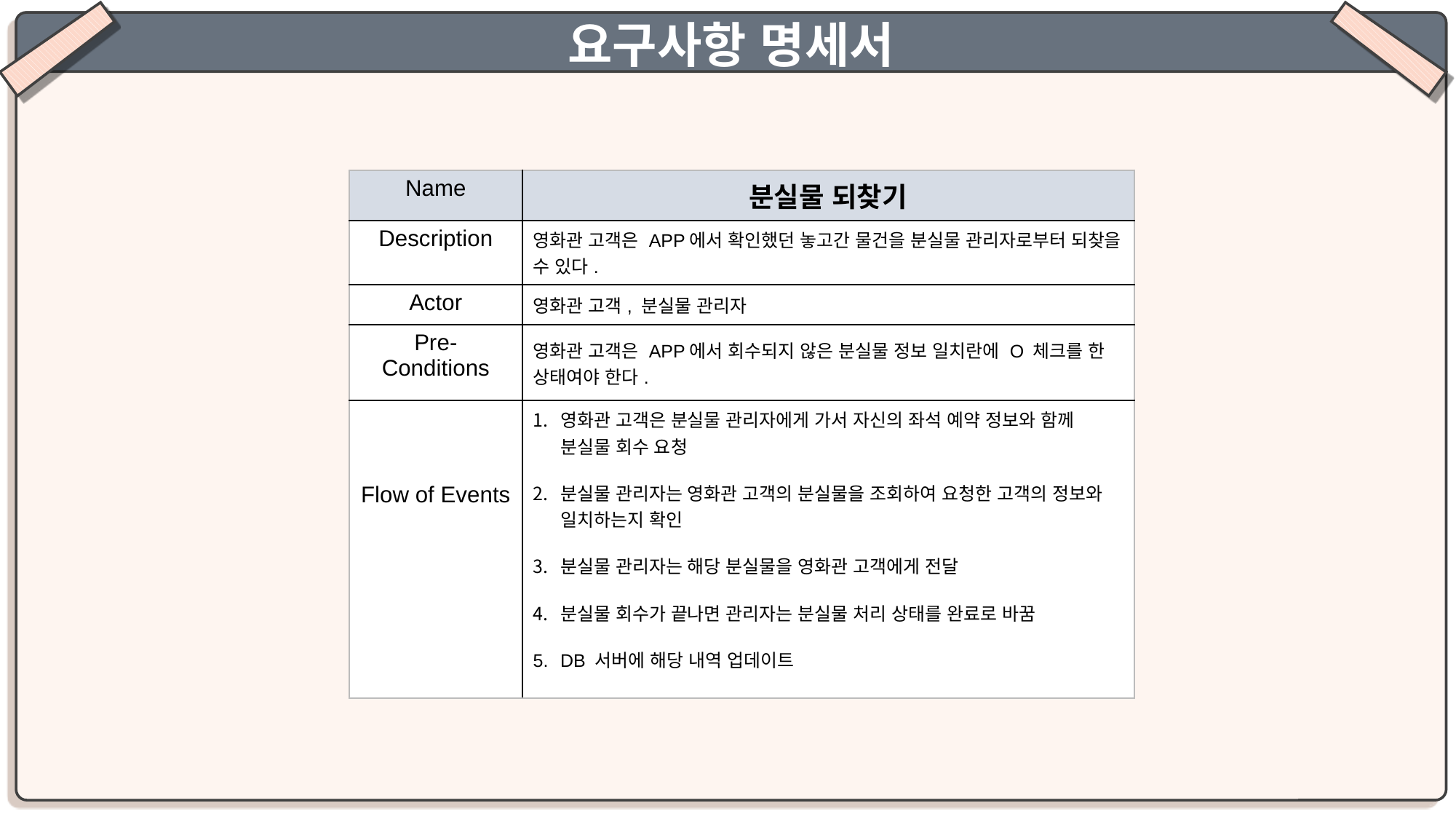

요구사항 명세서
| Name | 분실물 되찾기 |
| --- | --- |
| Description | 영화관 고객은 APP에서 확인했던 놓고간 물건을 분실물 관리자로부터 되찾을 수 있다. |
| Actor | 영화관 고객, 분실물 관리자 |
| Pre-Conditions | 영화관 고객은 APP에서 회수되지 않은 분실물 정보 일치란에 O 체크를 한 상태여야 한다. |
| Flow of Events | 영화관 고객은 분실물 관리자에게 가서 자신의 좌석 예약 정보와 함께 분실물 회수 요청 분실물 관리자는 영화관 고객의 분실물을 조회하여 요청한 고객의 정보와 일치하는지 확인 분실물 관리자는 해당 분실물을 영화관 고객에게 전달 분실물 회수가 끝나면 관리자는 분실물 처리 상태를 완료로 바꿈 DB 서버에 해당 내역 업데이트 |